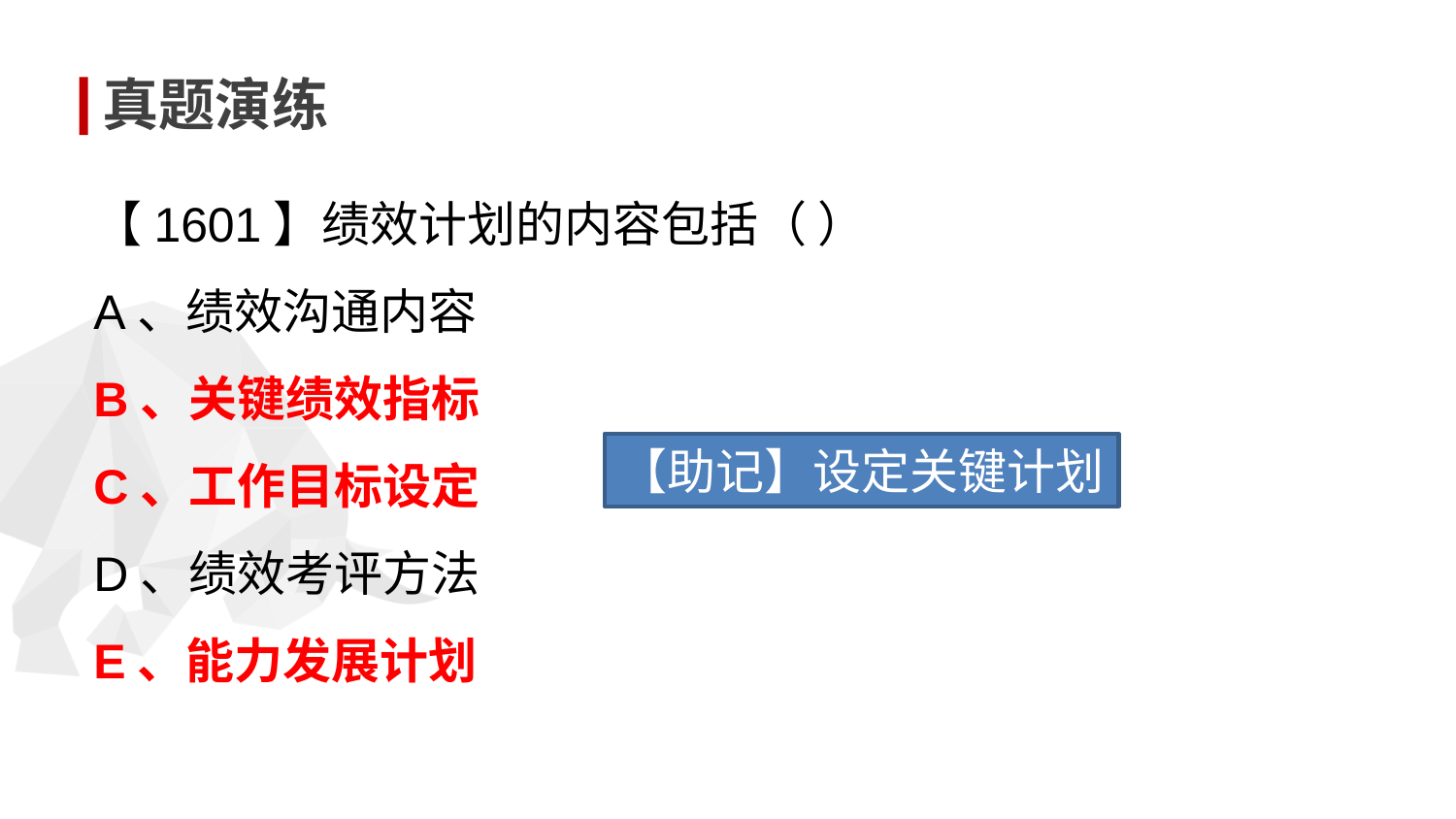

真题演练
【1601】绩效计划的内容包括（ ）
A、绩效沟通内容
B、关键绩效指标
C、工作目标设定
D、绩效考评方法
E、能力发展计划
【助记】设定关键计划